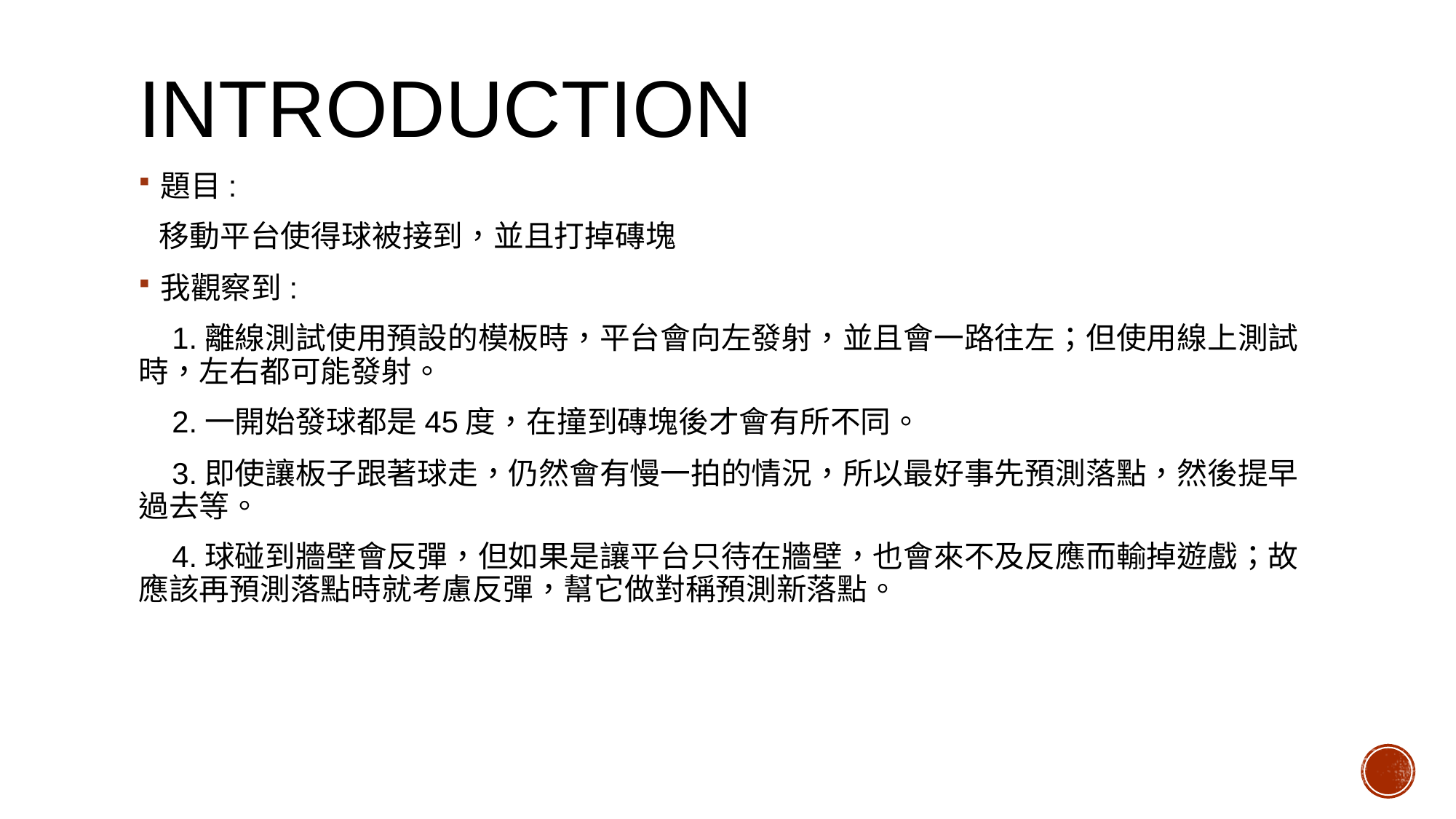

# INTRODUCTION
題目:
  移動平台使得球被接到，並且打掉磚塊
我觀察到:
    1.離線測試使用預設的模板時，平台會向左發射，並且會一路往左；但使用線上測試時，左右都可能發射。
    2.一開始發球都是45度，在撞到磚塊後才會有所不同。
    3.即使讓板子跟著球走，仍然會有慢一拍的情況，所以最好事先預測落點，然後提早過去等。
    4.球碰到牆壁會反彈，但如果是讓平台只待在牆壁，也會來不及反應而輸掉遊戲；故應該再預測落點時就考慮反彈，幫它做對稱預測新落點。